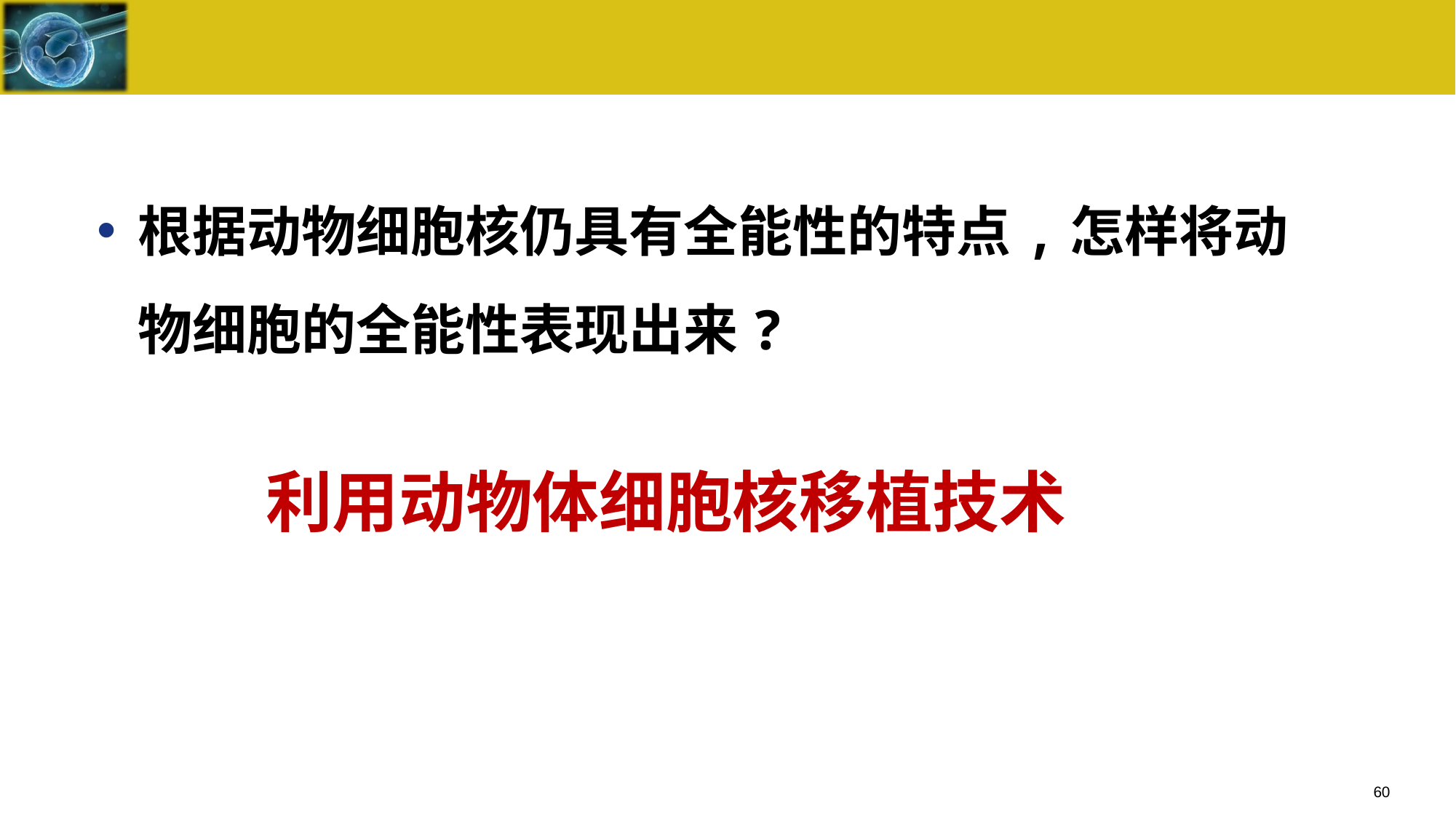

根据动物细胞核仍具有全能性的特点,怎样将动物细胞的全能性表现出来?
利用动物体细胞核移植技术
60